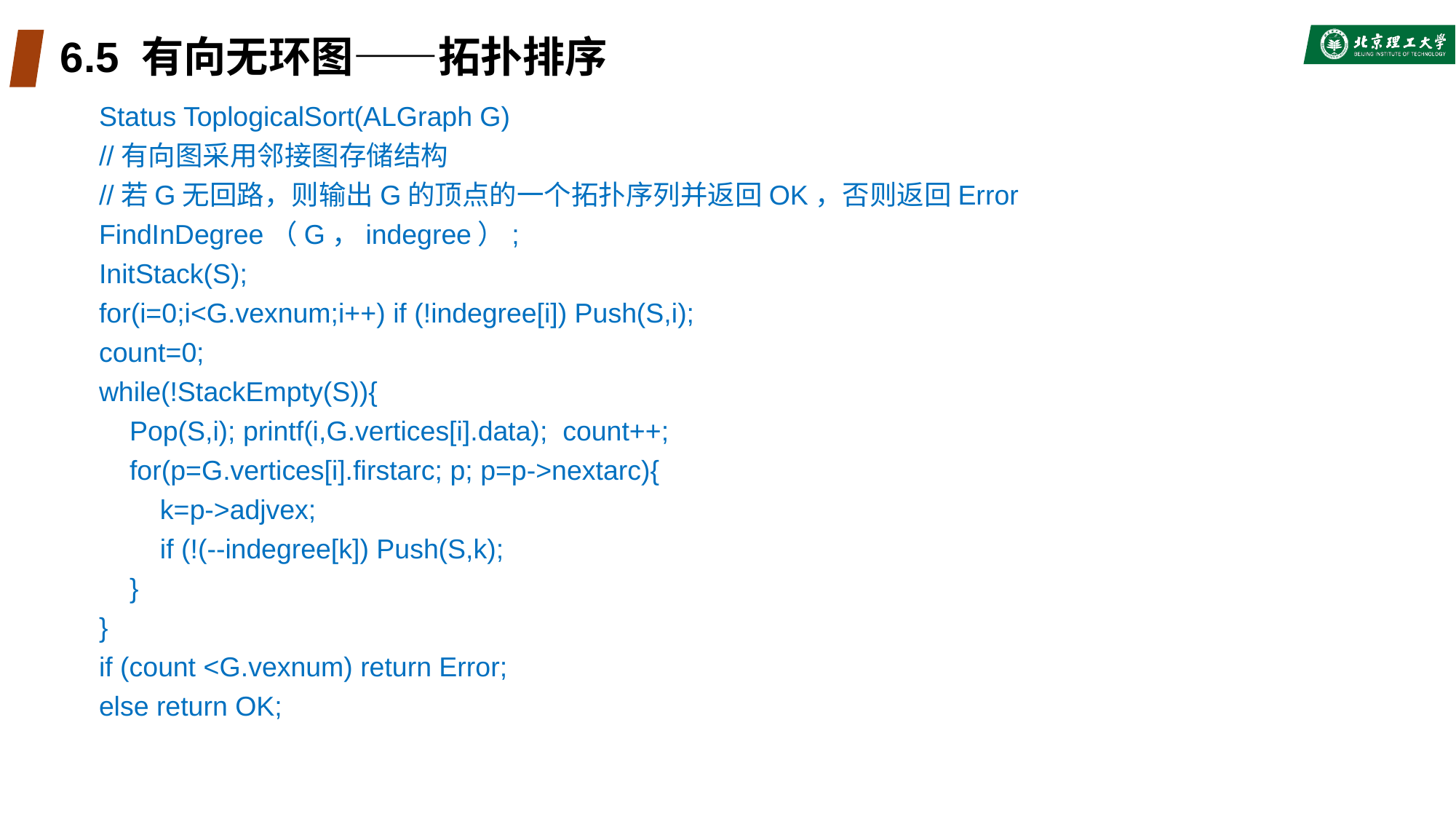

# 6.5 有向无环图——拓扑排序
Status ToplogicalSort(ALGraph G)
//有向图采用邻接图存储结构
//若G无回路，则输出G的顶点的一个拓扑序列并返回OK，否则返回Error
FindInDegree（G，indegree）;
InitStack(S);
for(i=0;i<G.vexnum;i++) if (!indegree[i]) Push(S,i);
count=0;
while(!StackEmpty(S)){
    Pop(S,i); printf(i,G.vertices[i].data);  count++;
    for(p=G.vertices[i].firstarc; p; p=p->nextarc){
        k=p->adjvex;
        if (!(--indegree[k]) Push(S,k);
    }
}
if (count <G.vexnum) return Error;
else return OK;